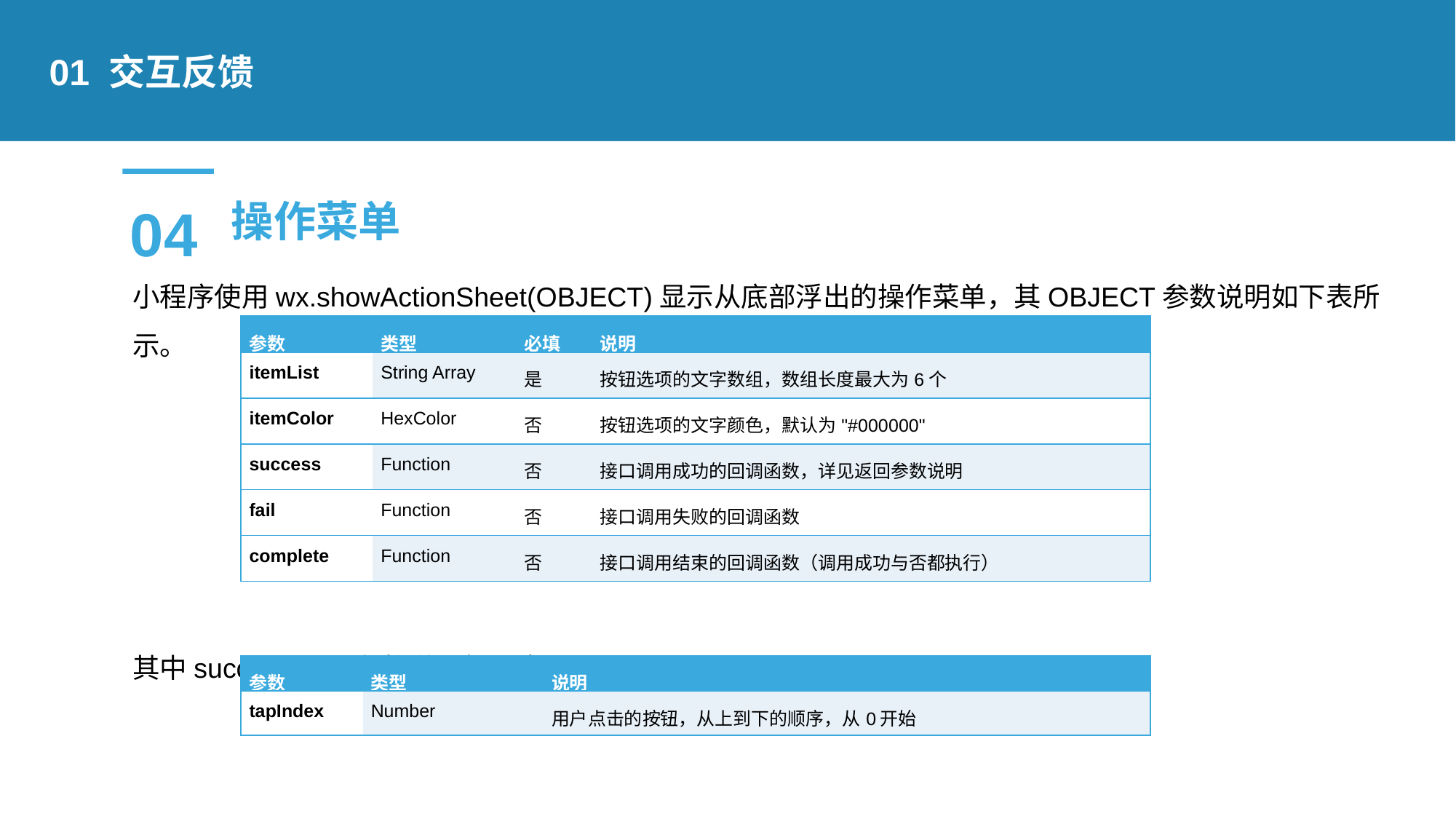

01 交互反馈
04

操作菜单
小程序使用wx.showActionSheet(OBJECT)显示从底部浮出的操作菜单，其OBJECT参数说明如下表所示。

其中success返回参数说明如下表所示。

| 参数 | 类型 | 必填 | 说明 |
| --- | --- | --- | --- |
| itemList | String Array | 是 | 按钮选项的文字数组，数组长度最大为6个 |
| itemColor | HexColor | 否 | 按钮选项的文字颜色，默认为"#000000" |
| success | Function | 否 | 接口调用成功的回调函数，详见返回参数说明 |
| fail | Function | 否 | 接口调用失败的回调函数 |
| complete | Function | 否 | 接口调用结束的回调函数（调用成功与否都执行） |
| 参数 | 类型 | 说明 |
| --- | --- | --- |
| tapIndex | Number | 用户点击的按钮，从上到下的顺序，从0开始 |